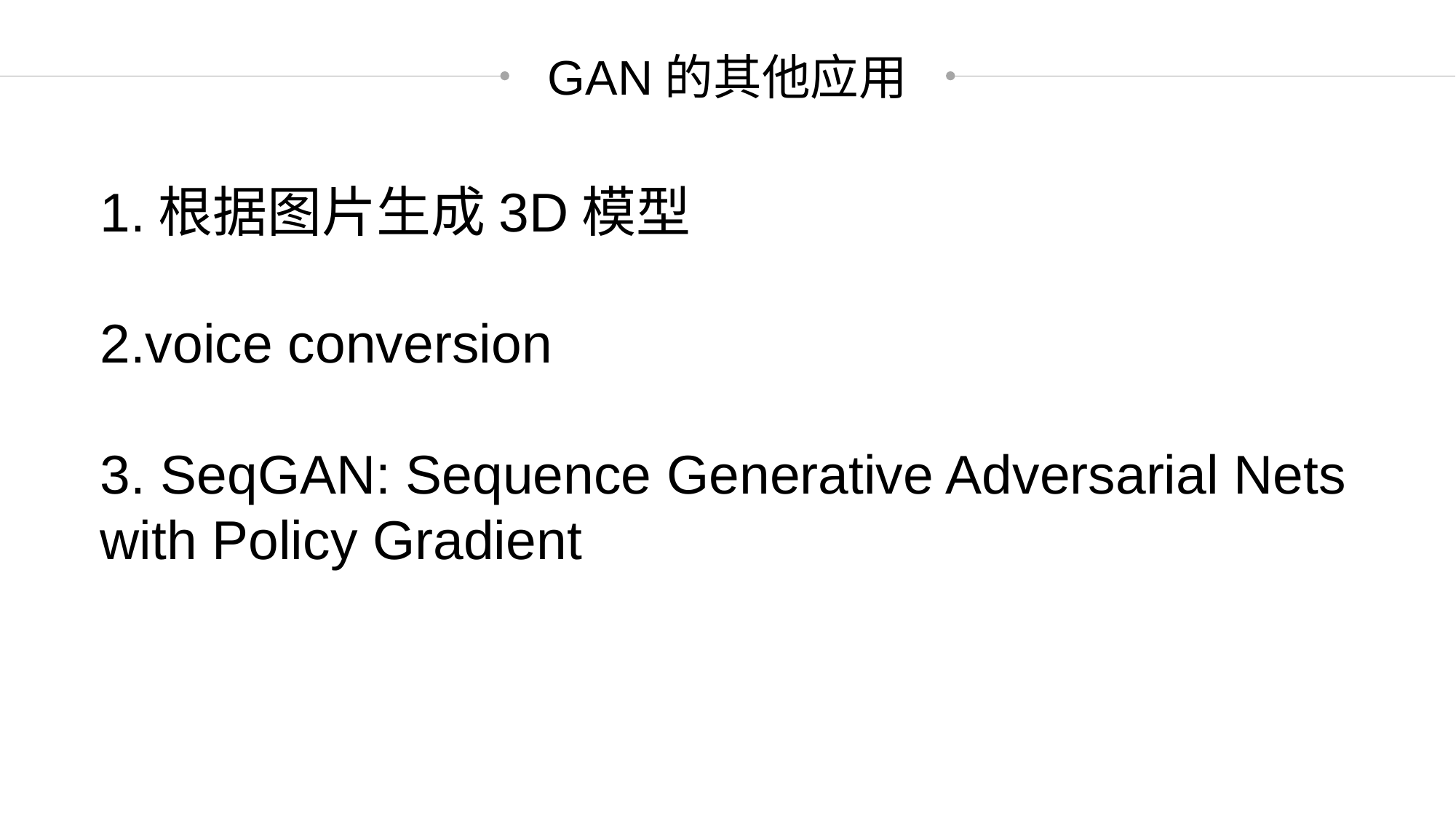

GAN的其他应用
1.根据图片生成3D模型

2.voice conversion

3. SeqGAN: Sequence Generative Adversarial Nets with Policy Gradient